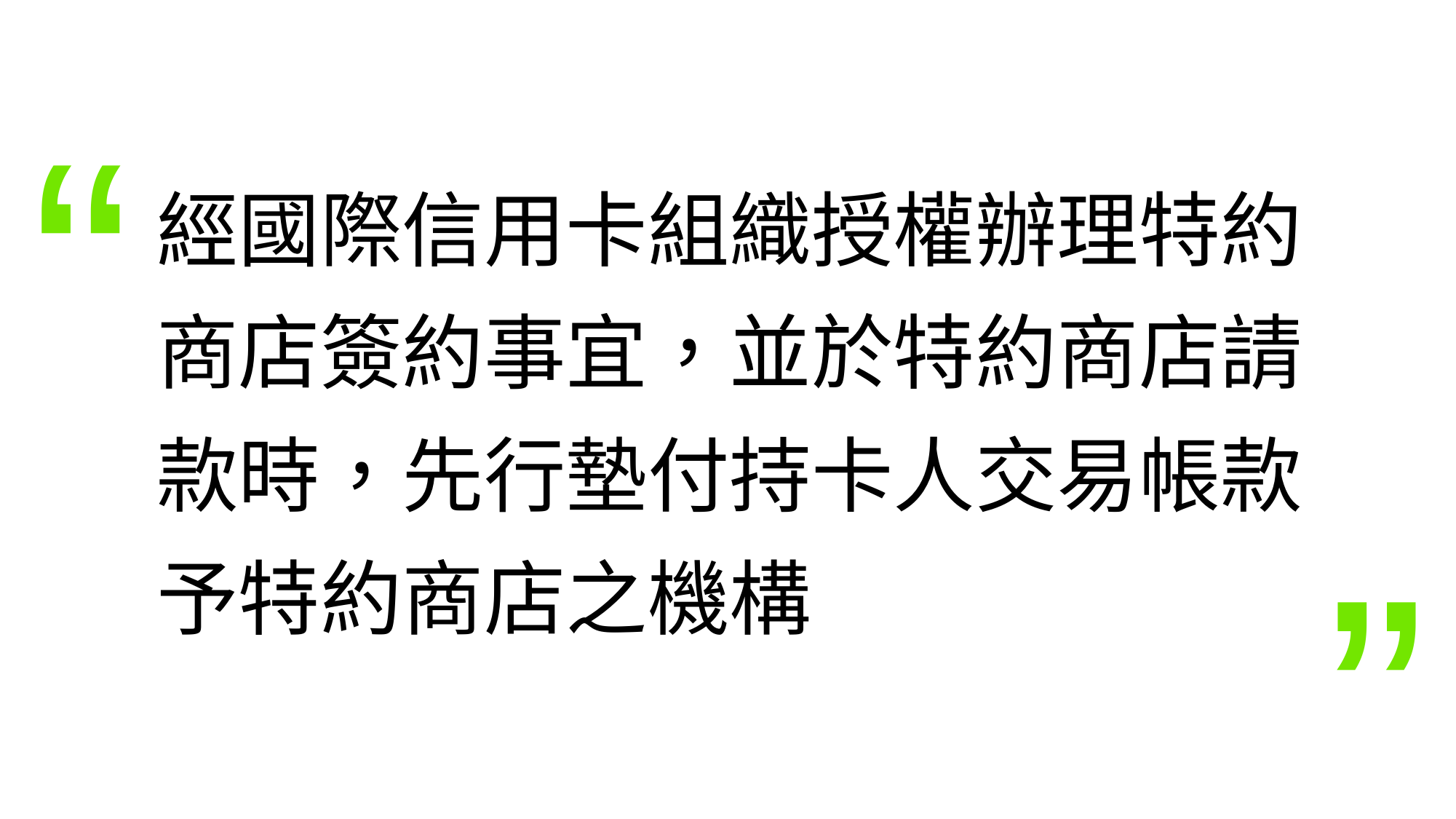

“
經國際信用卡組織授權辦理特約商店簽約事宜，並於特約商店請款時，先行墊付持卡人交易帳款予特約商店之機構
”